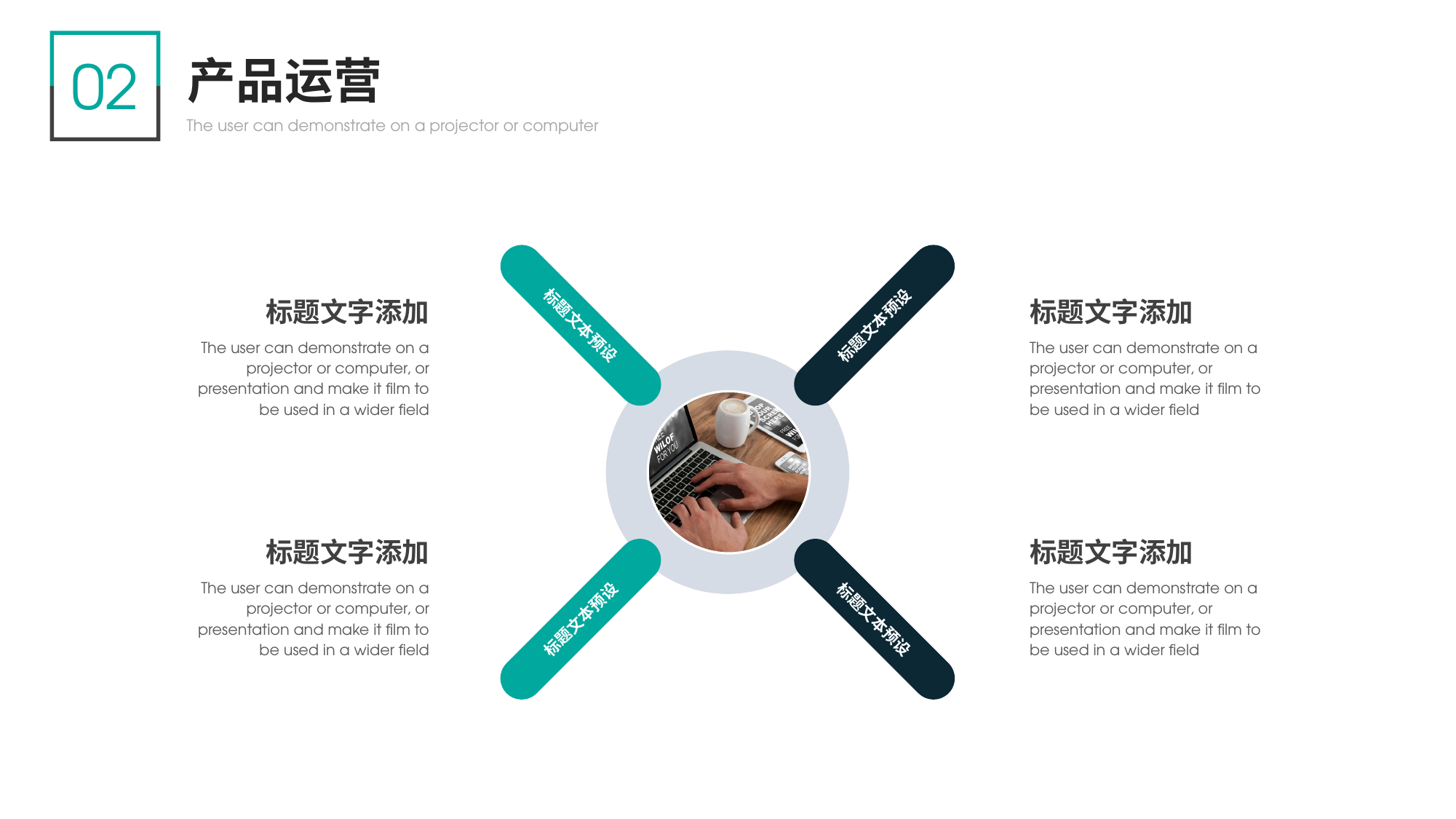

02
产品运营
The user can demonstrate on a projector or computer

标题文本预设
标题文本预设

标题文本预设
标题文本预设
标题文字添加
The user can demonstrate on a projector or computer, or presentation and make it film to be used in a wider field
标题文字添加
The user can demonstrate on a projector or computer, or presentation and make it film to be used in a wider field
标题文字添加
The user can demonstrate on a projector or computer, or presentation and make it film to be used in a wider field
标题文字添加
The user can demonstrate on a projector or computer, or presentation and make it film to be used in a wider field